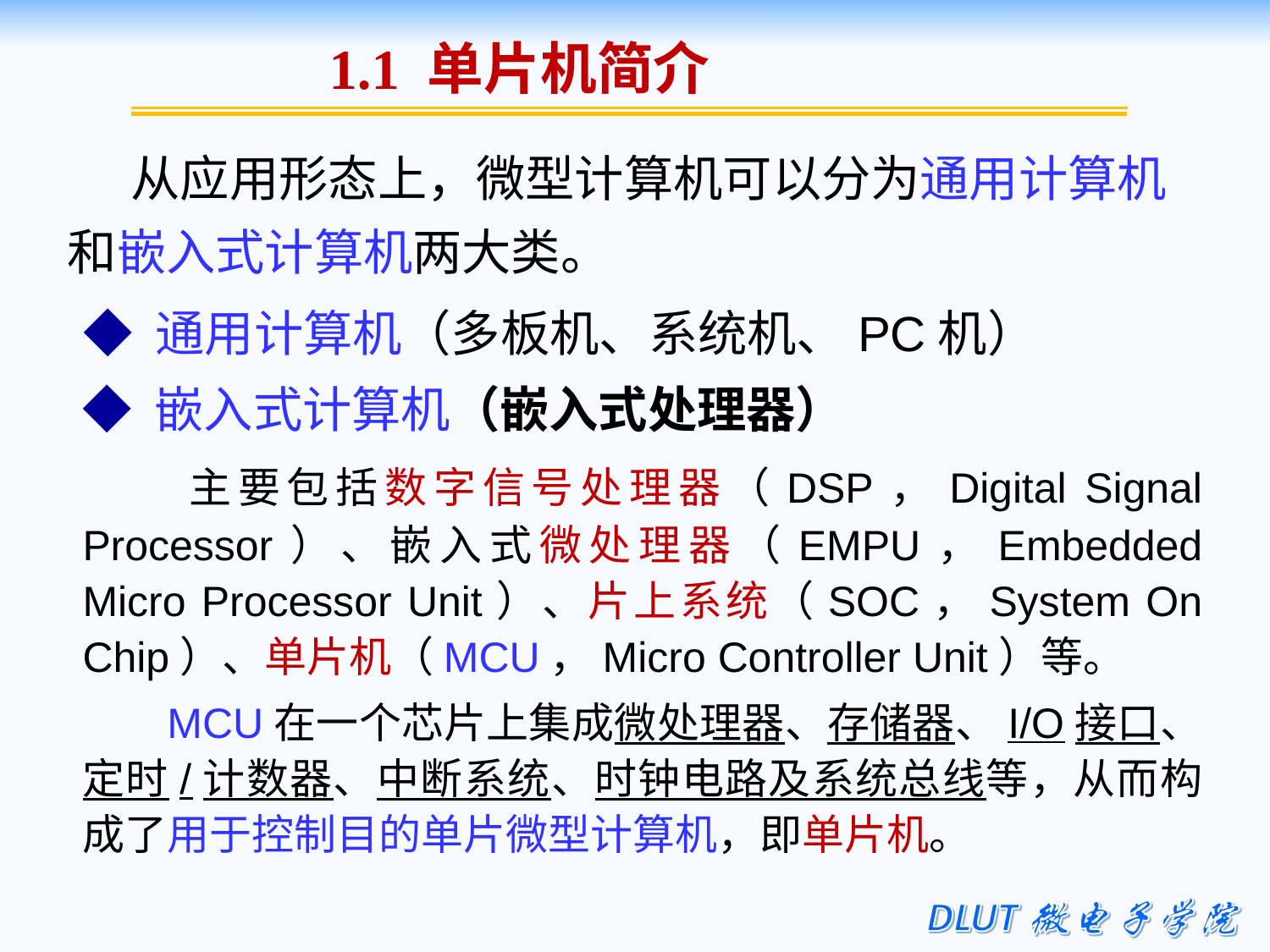

1.1 单片机简介
从应用形态上，微型计算机可以分为通用计算机和嵌入式计算机两大类。
◆ 通用计算机（多板机、系统机、PC机）
◆ 嵌入式计算机（嵌入式处理器）
     主要包括数字信号处理器（DSP，Digital Signal Processor）、嵌入式微处理器（EMPU，Embedded Micro Processor Unit）、片上系统（SOC，System On Chip）、单片机（MCU，Micro Controller Unit）等。
       MCU在一个芯片上集成微处理器、存储器、I/O接口、定时/计数器、中断系统、时钟电路及系统总线等，从而构成了用于控制目的单片微型计算机，即单片机。